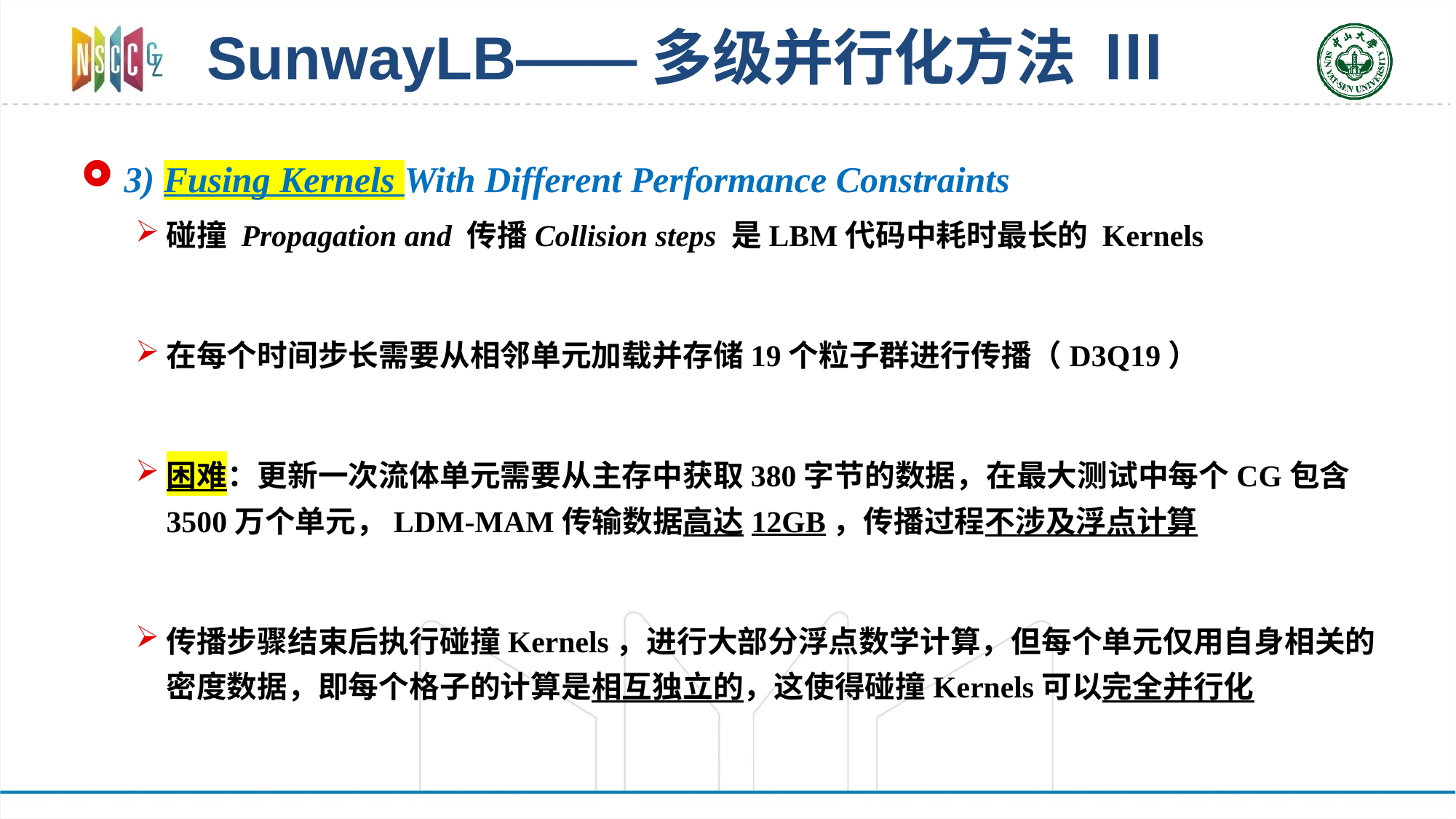

# SunwayLB——多级并行化方法  Ⅲ
3) Fusing Kernels With Different Performance Constraints
碰撞 Propagation and 传播Collision steps 是LBM代码中耗时最长的 Kernels

在每个时间步长需要从相邻单元加载并存储19个粒子群进行传播（D3Q19）

困难：更新一次流体单元需要从主存中获取380字节的数据，在最大测试中每个CG包含3500万个单元，LDM-MAM传输数据高达12GB，传播过程不涉及浮点计算

传播步骤结束后执行碰撞Kernels，进行大部分浮点数学计算，但每个单元仅用自身相关的密度数据，即每个格子的计算是相互独立的，这使得碰撞Kernels可以完全并行化